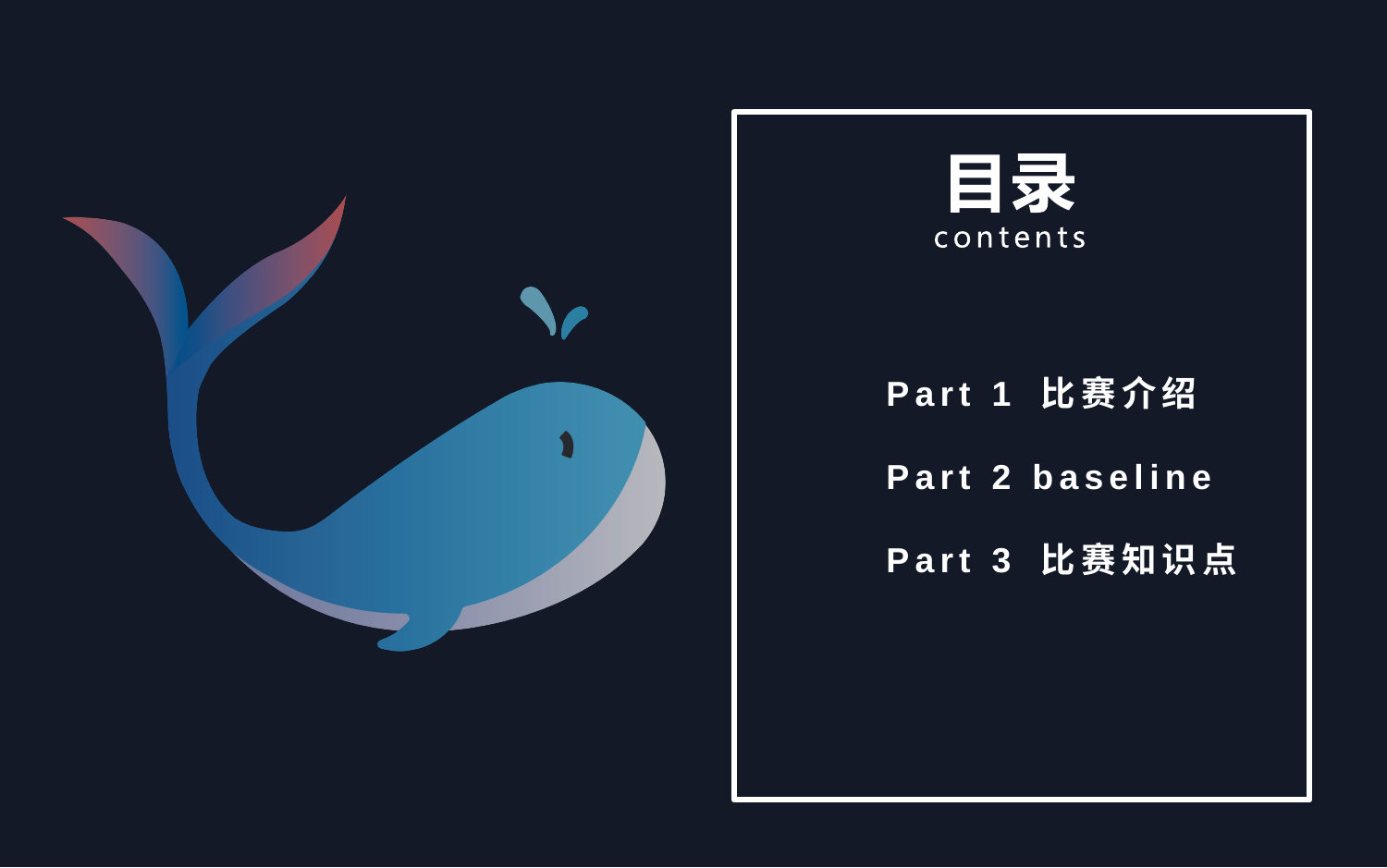

Part 1 比赛介绍
Part 2 baseline
Part 3 比赛知识点